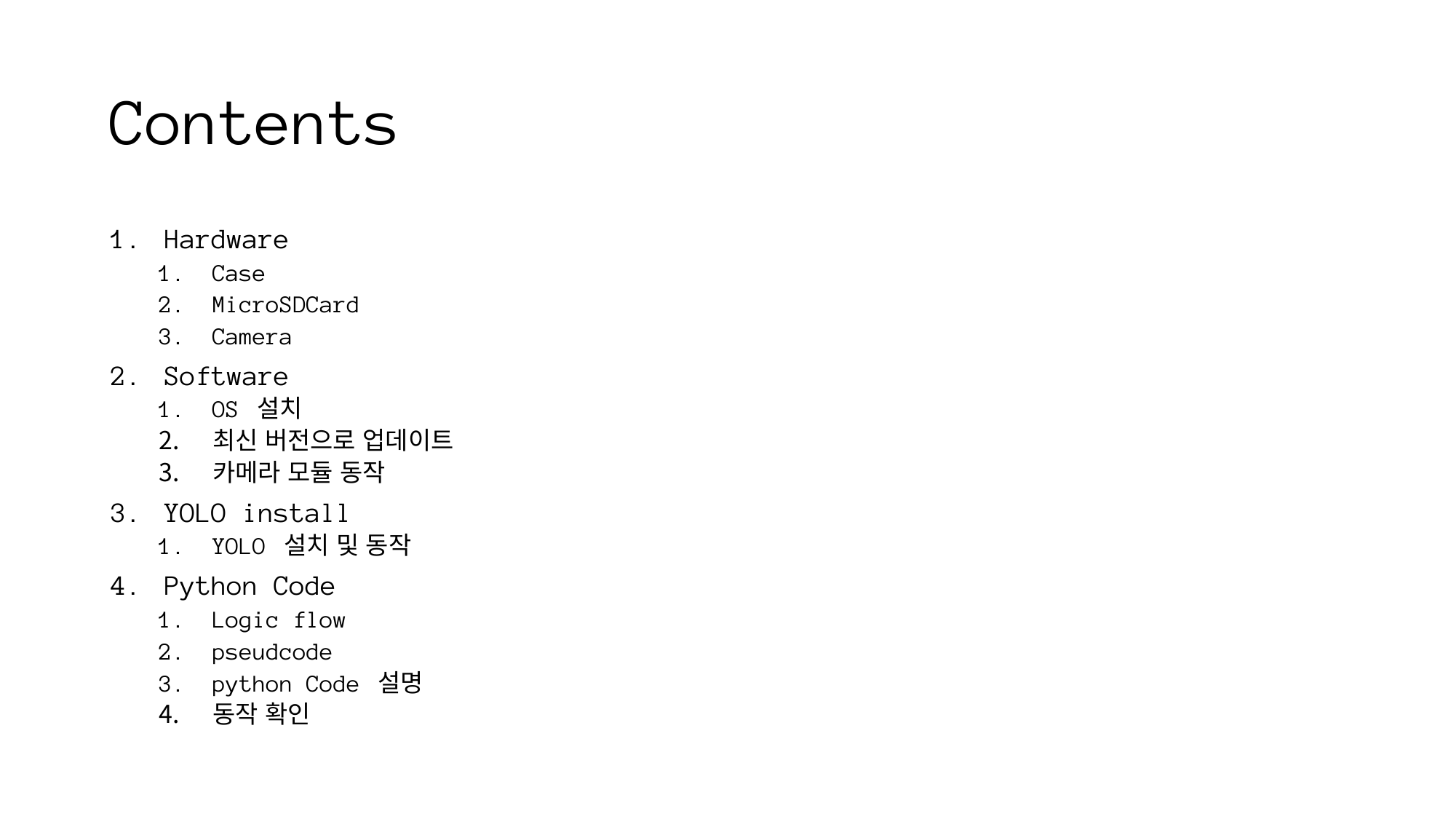

# Contents
Hardware
Case
MicroSDCard
Camera
Software
OS 설치
최신 버전으로 업데이트
카메라 모듈 동작
YOLO install
YOLO 설치 및 동작
Python Code
Logic flow
pseudcode
python Code 설명
동작 확인